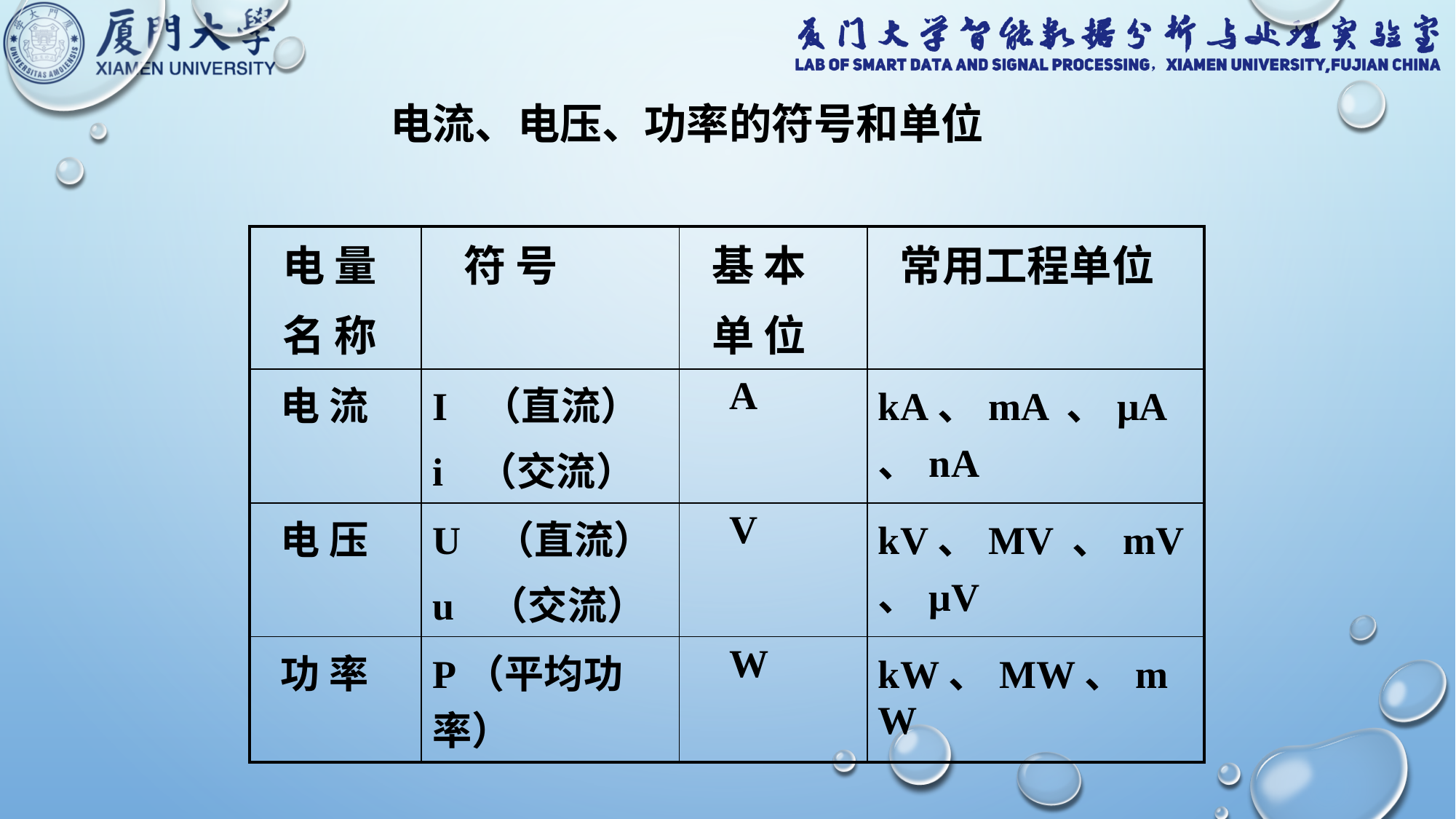

电流、电压、功率的符号和单位
| 电 量 名 称 | 符 号 | 基 本 单 位 | 常用工程单位 |
| --- | --- | --- | --- |
| 电 流 | I （直流） i （交流） | A | kA、mA 、μA、nA |
| 电 压 | U （直流） u （交流） | V | kV、MV 、mV、μV |
| 功 率 | P（平均功率） | W | kW、MW、mW |
25